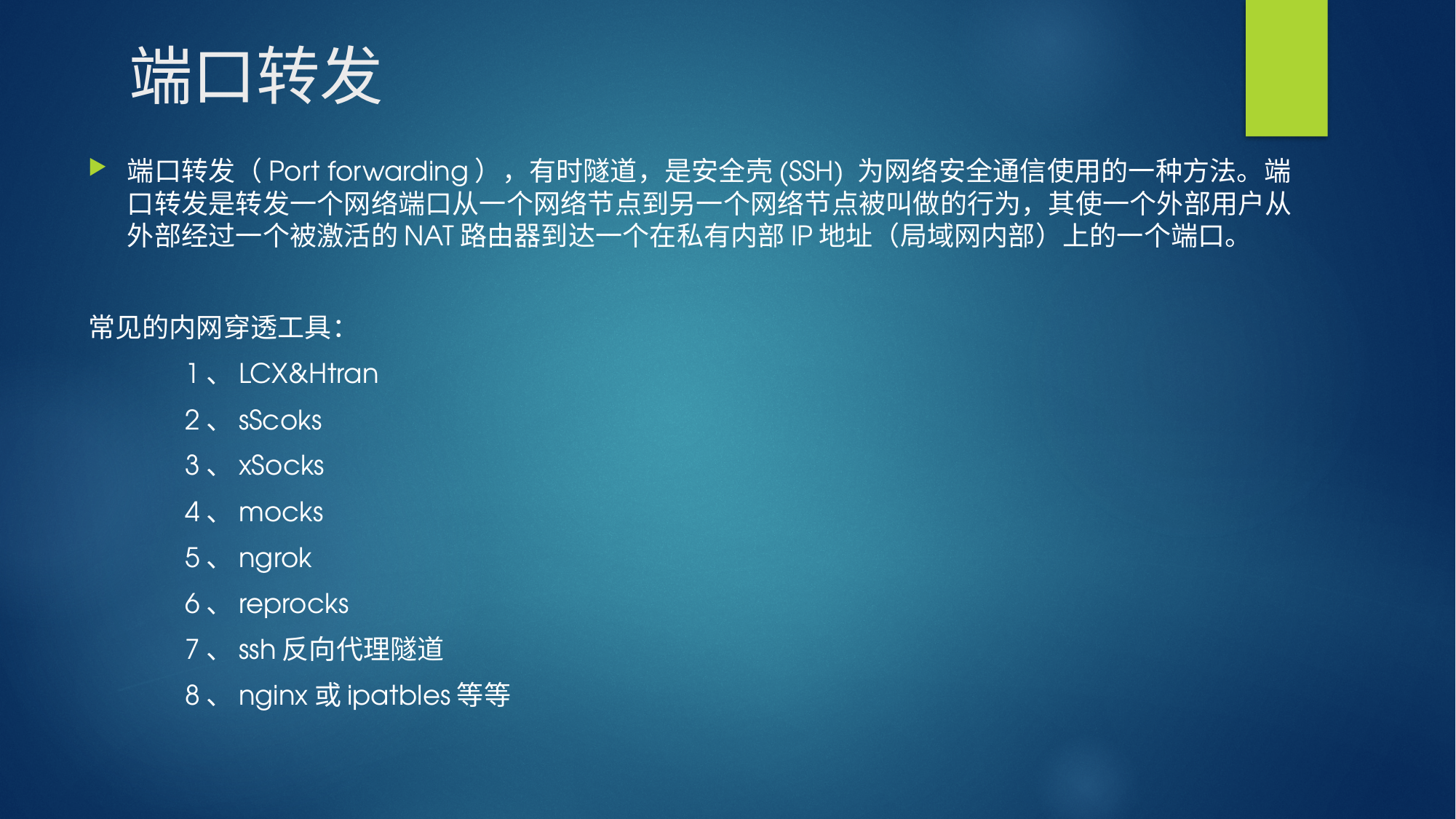

# 端口转发
端口转发（Port forwarding），有时隧道，是安全壳(SSH) 为网络安全通信使用的一种方法。端口转发是转发一个网络端口从一个网络节点到另一个网络节点被叫做的行为，其使一个外部用户从外部经过一个被激活的NAT路由器到达一个在私有内部IP地址（局域网内部）上的一个端口。

常见的内网穿透工具：
		1、LCX&Htran
		2、sScoks
		3、xSocks
		4、mocks
		5、ngrok
		6、reprocks
		7、ssh反向代理隧道
		8、nginx或ipatbles等等